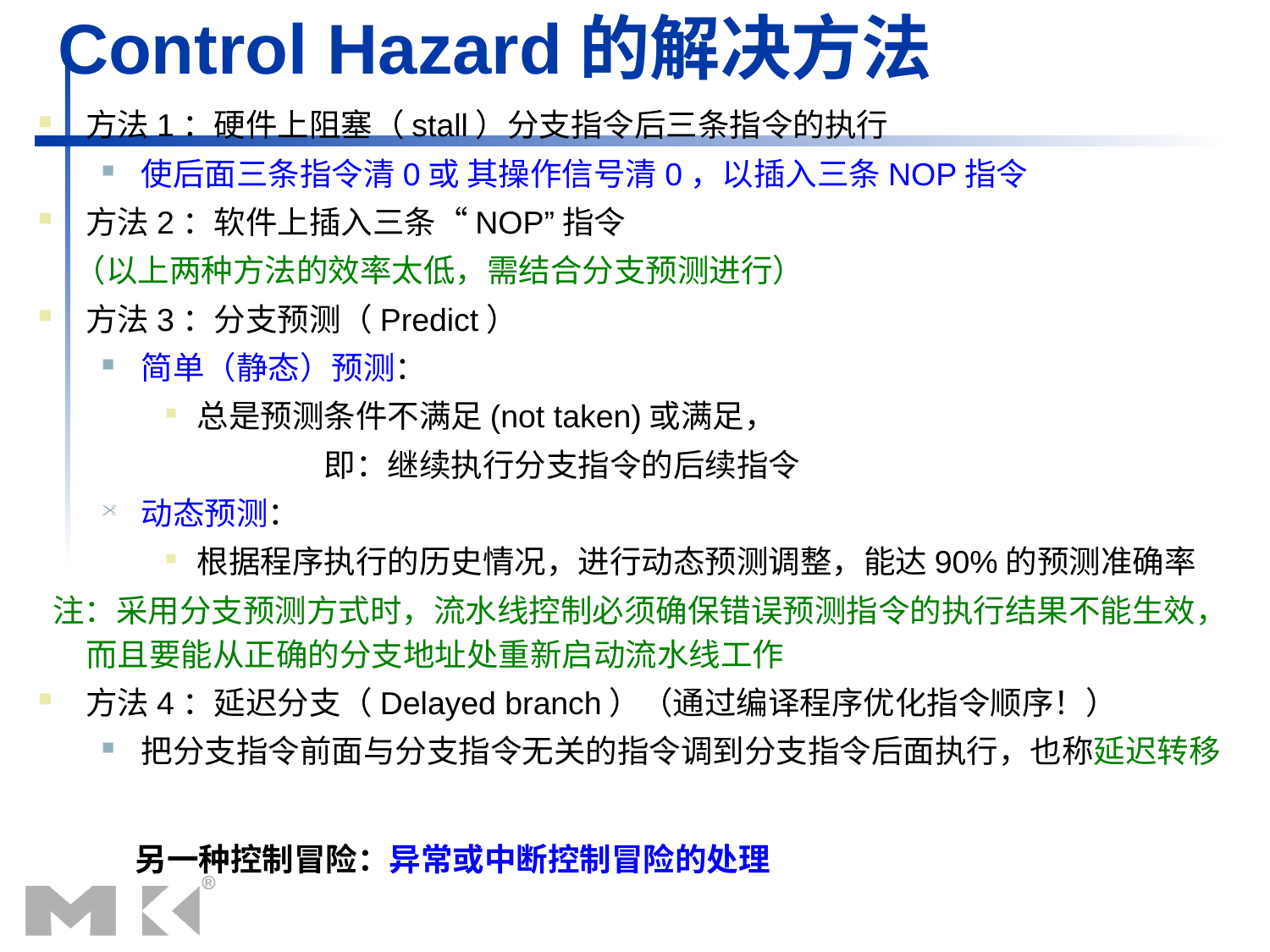

# Control Hazard的解决方法
方法1：硬件上阻塞（stall）分支指令后三条指令的执行
使后面三条指令清0或 其操作信号清0，以插入三条NOP指令
方法2：软件上插入三条“NOP”指令
    （以上两种方法的效率太低，需结合分支预测进行）
方法3：分支预测（Predict）
简单（静态）预测：
总是预测条件不满足(not taken)或满足，
		即：继续执行分支指令的后续指令
动态预测：
根据程序执行的历史情况，进行动态预测调整，能达90%的预测准确率
 注：采用分支预测方式时，流水线控制必须确保错误预测指令的执行结果不能生效，而且要能从正确的分支地址处重新启动流水线工作
方法4：延迟分支（Delayed branch）（通过编译程序优化指令顺序！）
把分支指令前面与分支指令无关的指令调到分支指令后面执行，也称延迟转移
另一种控制冒险：异常或中断控制冒险的处理